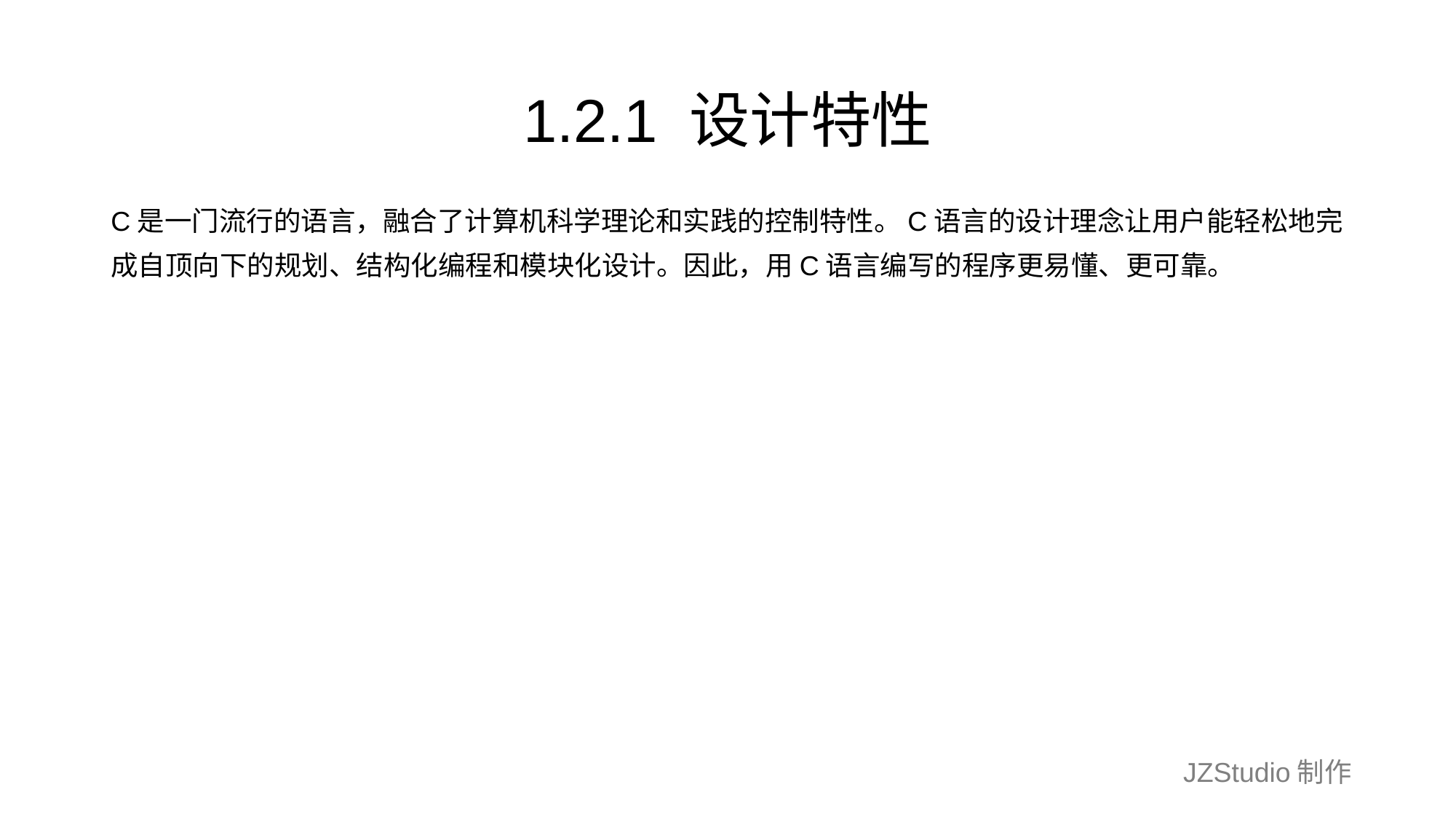

# 1.2.1 设计特性
C是一门流行的语言，融合了计算机科学理论和实践的控制特性。C语言的设计理念让用户能轻松地完
成自顶向下的规划、结构化编程和模块化设计。因此，用C语言编写的程序更易懂、更可靠。